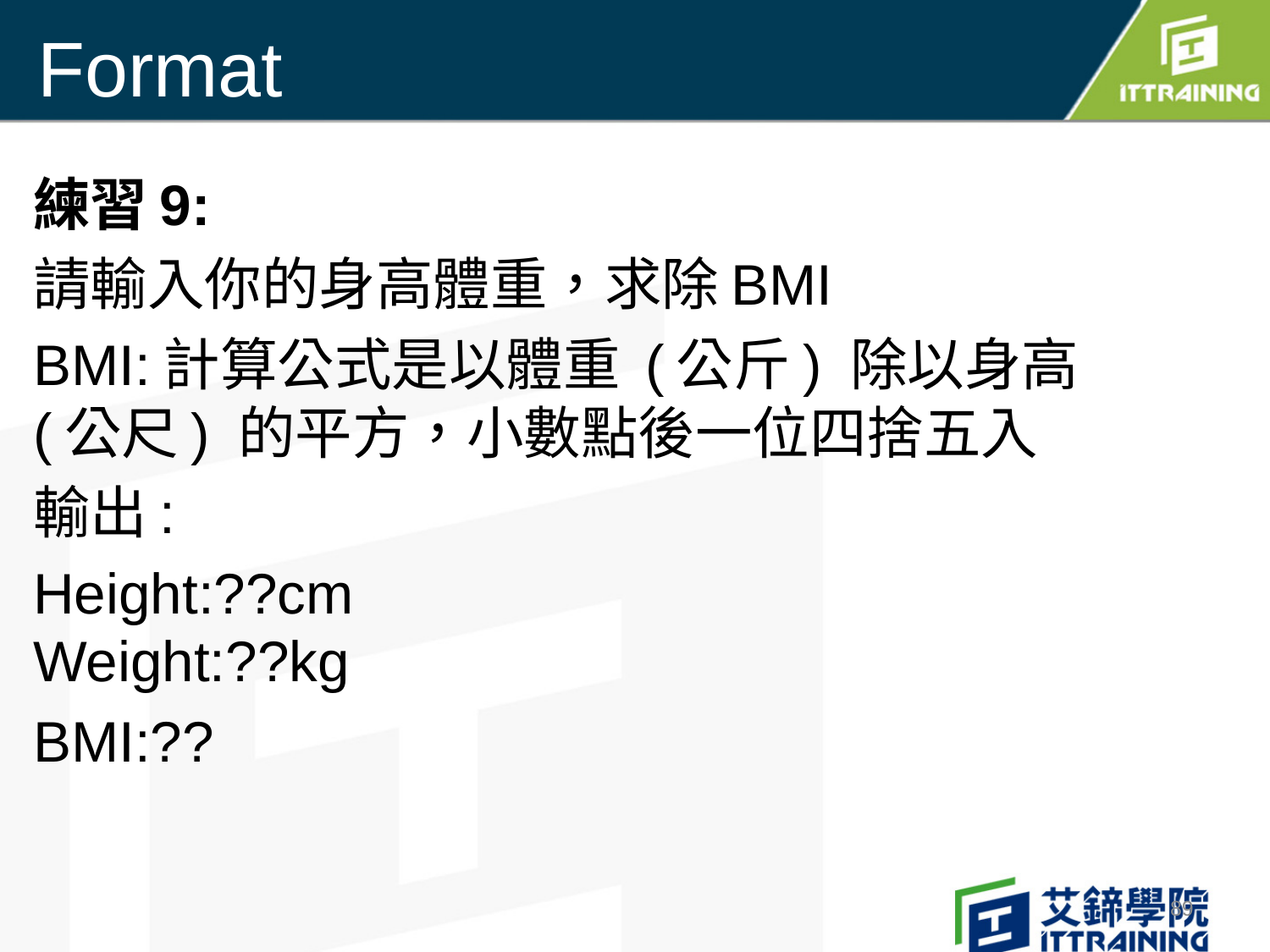

# Format
練習9:
請輸入你的身高體重，求除BMI
BMI:計算公式是以體重 (公斤) 除以身高 (公尺) 的平方，小數點後一位四捨五入
輸出:
Height:??cm
Weight:??kg
BMI:??
89